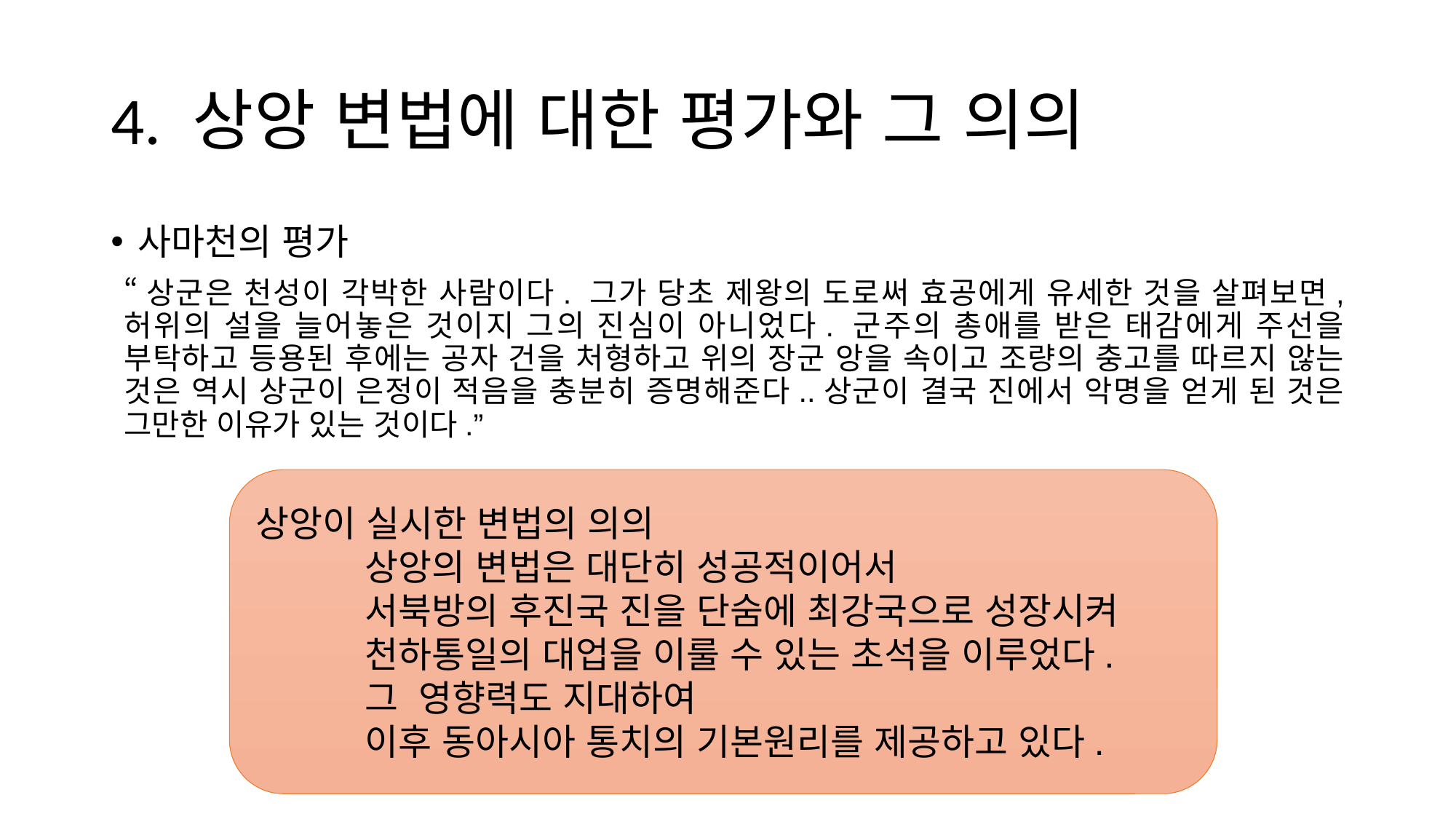

# 4. 상앙 변법에 대한 평가와 그 의의
사마천의 평가
“상군은 천성이 각박한 사람이다. 그가 당초 제왕의 도로써 효공에게 유세한 것을 살펴보면, 허위의 설을 늘어놓은 것이지 그의 진심이 아니었다. 군주의 총애를 받은 태감에게 주선을 부탁하고 등용된 후에는 공자 건을 처형하고 위의 장군 앙을 속이고 조량의 충고를 따르지 않는 것은 역시 상군이 은정이 적음을 충분히 증명해준다..상군이 결국 진에서 악명을 얻게 된 것은 그만한 이유가 있는 것이다.”
상앙이 실시한 변법의 의의
	상앙의 변법은 대단히 성공적이어서
	서북방의 후진국 진을 단숨에 최강국으로 성장시켜
	천하통일의 대업을 이룰 수 있는 초석을 이루었다.
	그  영향력도 지대하여
	이후 동아시아 통치의 기본원리를 제공하고 있다.